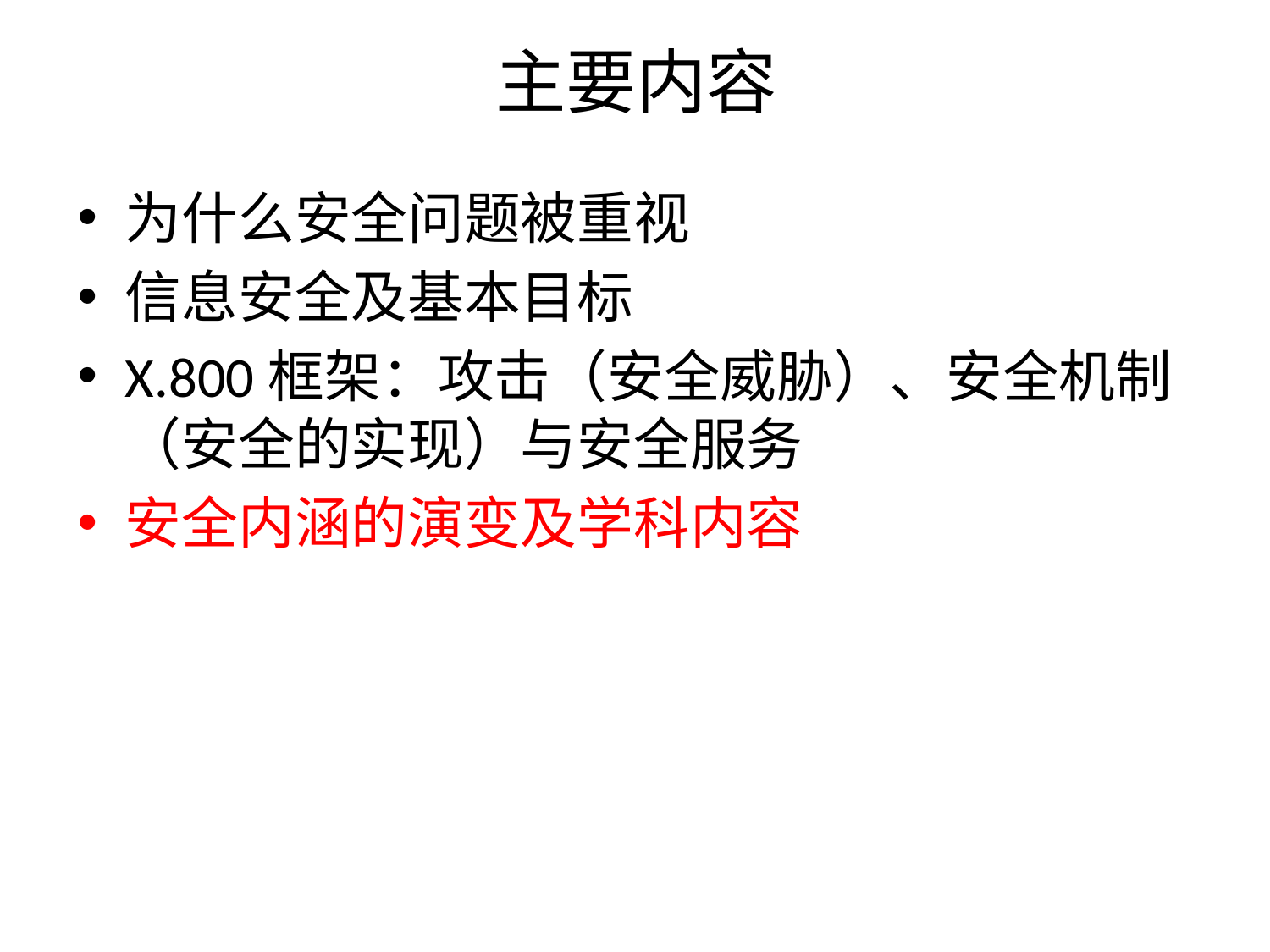

# 主要内容
为什么安全问题被重视
信息安全及基本目标
X.800框架：攻击（安全威胁）、安全机制（安全的实现）与安全服务
安全内涵的演变及学科内容